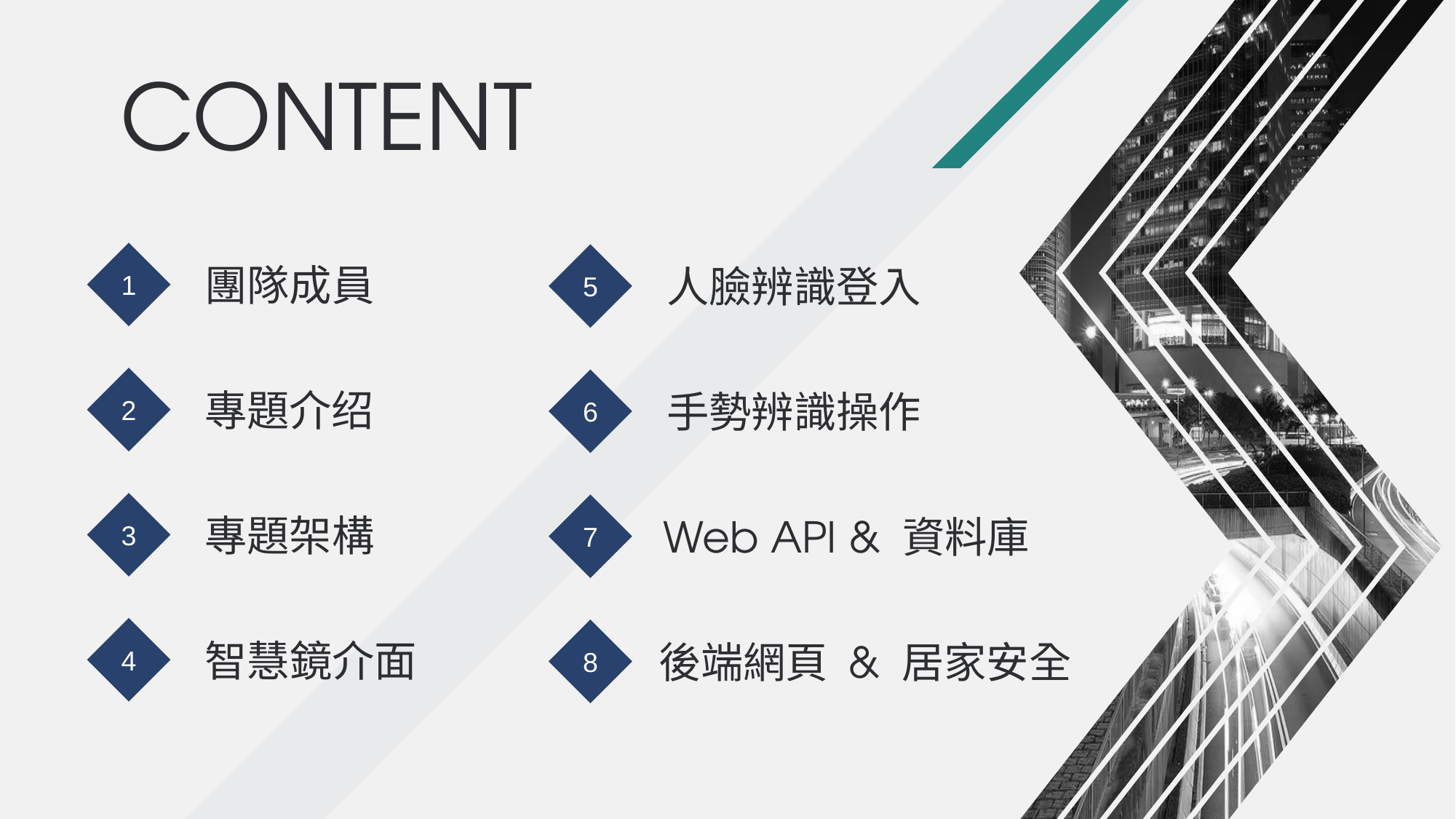

CONTENT
1
5
團隊成員
人臉辨識登入
2
6
專題介绍
手勢辨識操作
3
7
專題架構

Web API & 資料庫
4
8
智慧鏡介面
後端網頁 & 居家安全